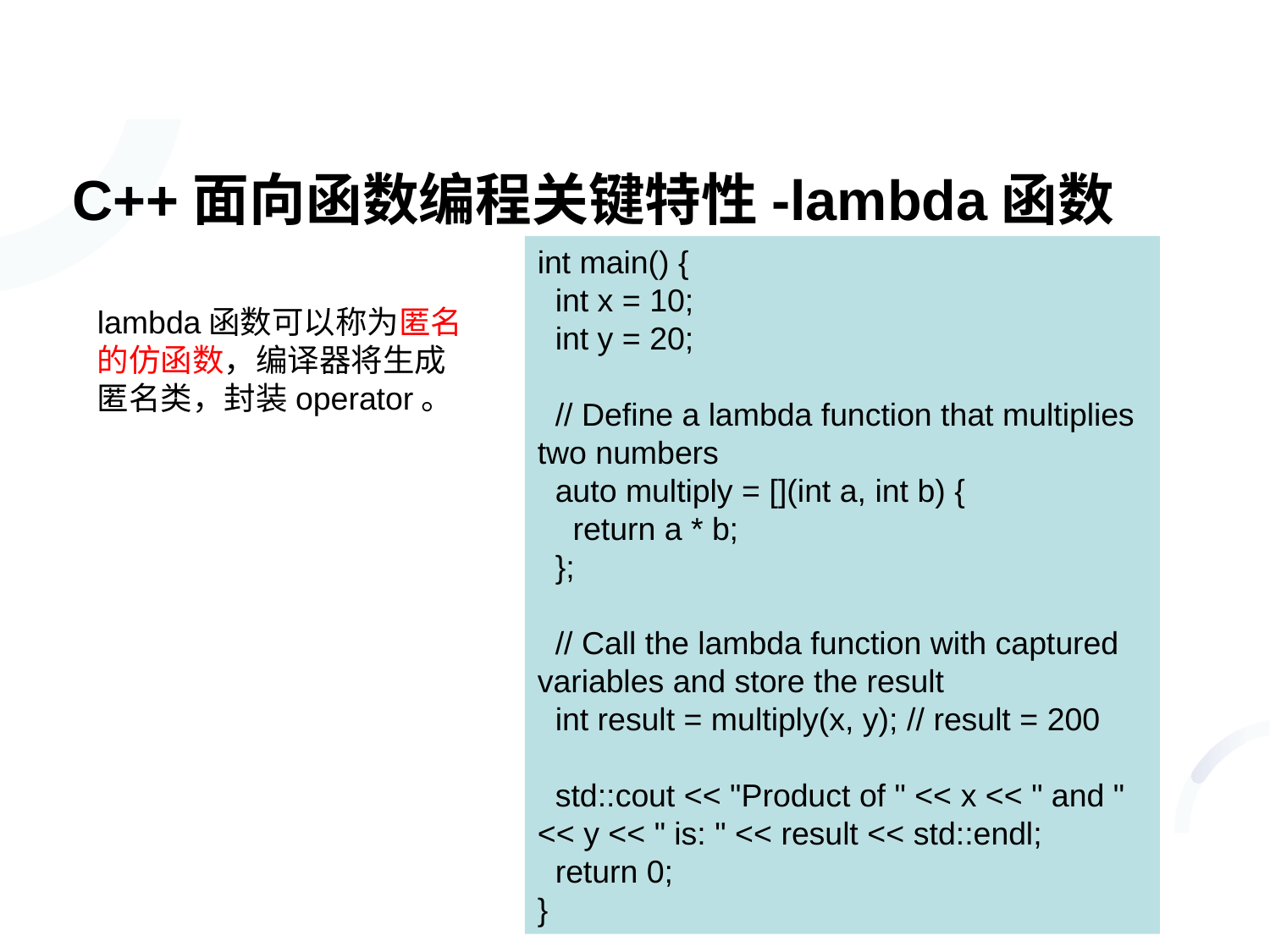

# C++面向函数编程关键特性-lambda函数
int main() {
  int x = 10;
  int y = 20;

  // Define a lambda function that multiplies two numbers
  auto multiply = [](int a, int b) {
    return a * b;
  };

  // Call the lambda function with captured variables and store the result
  int result = multiply(x, y); // result = 200

  std::cout << "Product of " << x << " and " << y << " is: " << result << std::endl;
  return 0;
}
lambda函数可以称为匿名的仿函数，编译器将生成匿名类，封装operator。